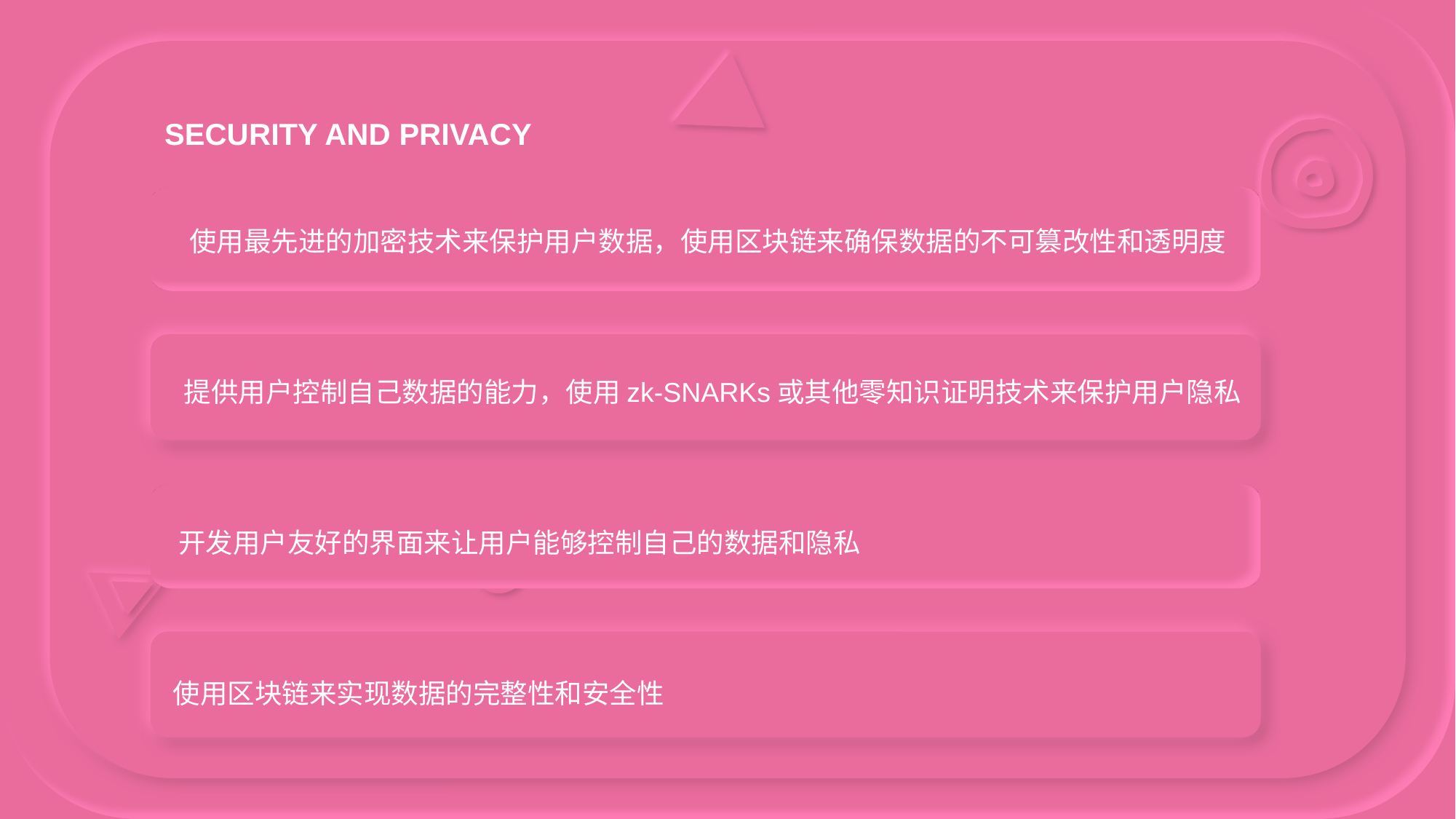

SECURITY AND PRIVACY

使用最先进的加密技术来保护用户数据，使用区块链来确保数据的不可篡改性和透明度

提供用户控制自己数据的能力，使用zk-SNARKs或其他零知识证明技术来保护用户隐私

开发用户友好的界面来让用户能够控制自己的数据和隐私

使用区块链来实现数据的完整性和安全性